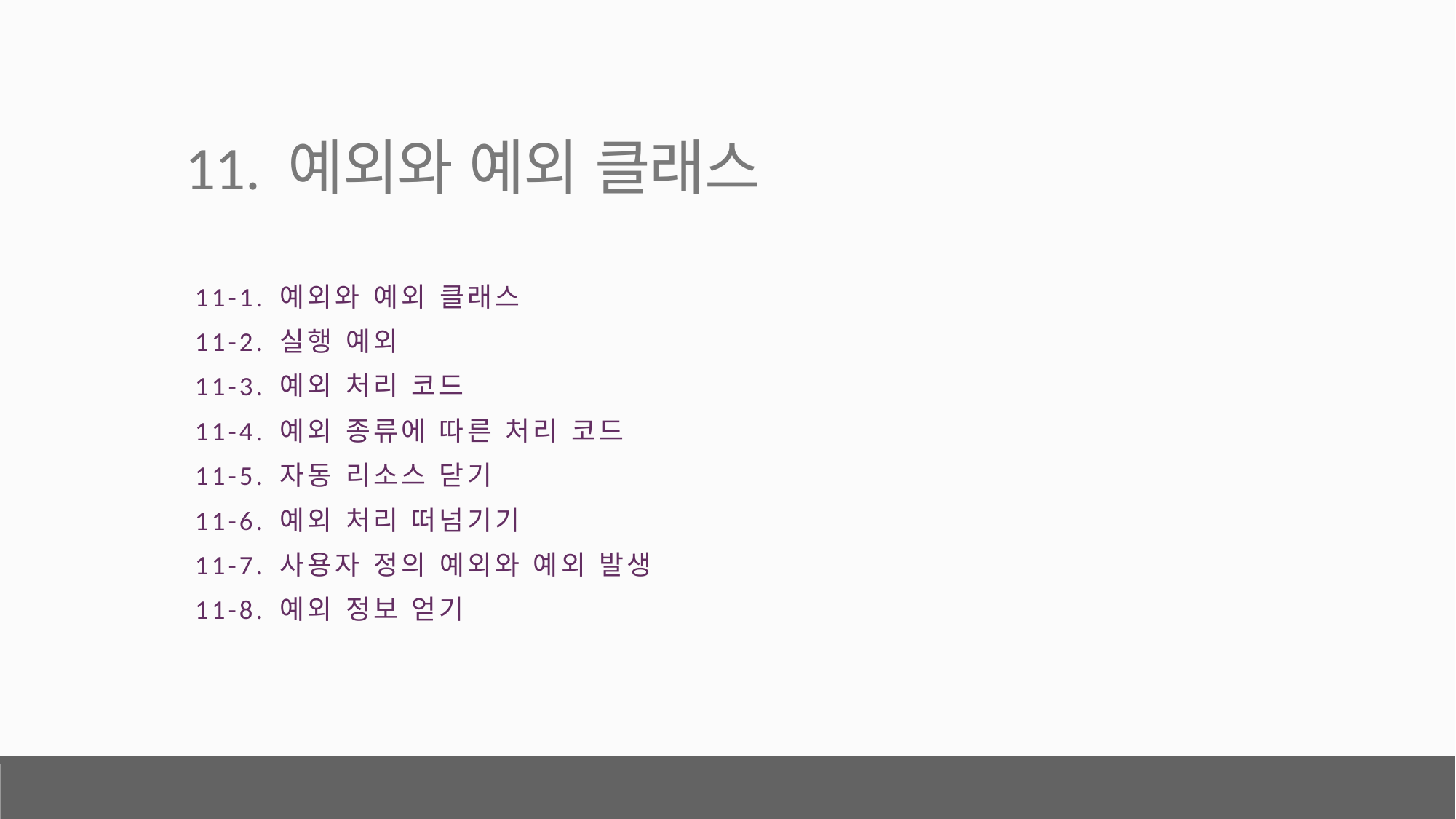

# 11. 예외와 예외 클래스
11-1. 예외와 예외 클래스
11-2. 실행 예외
11-3. 예외 처리 코드
11-4. 예외 종류에 따른 처리 코드
11-5. 자동 리소스 닫기
11-6. 예외 처리 떠넘기기
11-7. 사용자 정의 예외와 예외 발생
11-8. 예외 정보 얻기